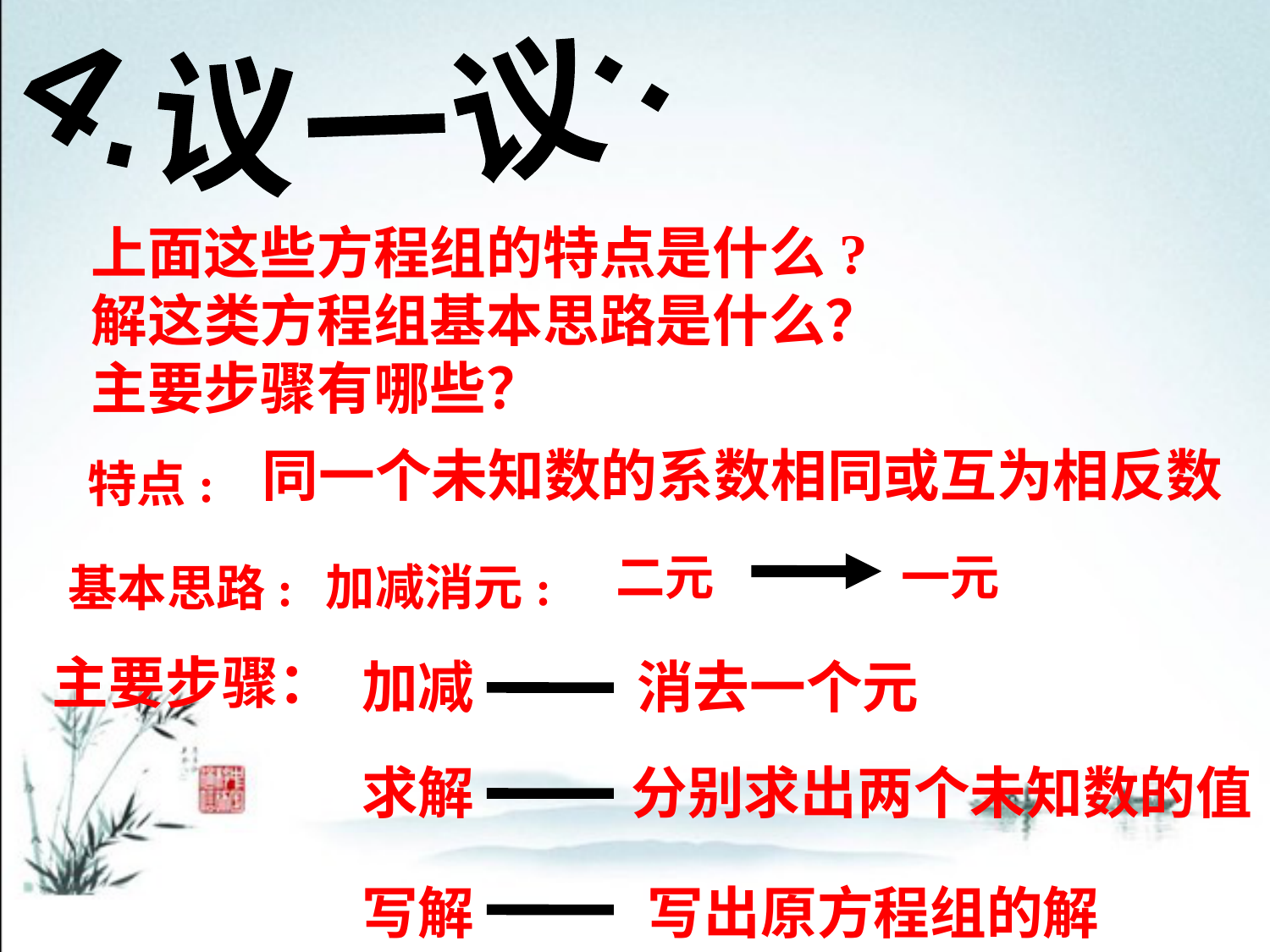

4.议一议:
上面这些方程组的特点是什么?
解这类方程组基本思路是什么？
主要步骤有哪些？
同一个未知数的系数相同或互为相反数
特点:
二元
一元
加减消元:
基本思路:

主要步骤：

加减
消去一个元

求解
分别求出两个未知数的值

写解
写出原方程组的解